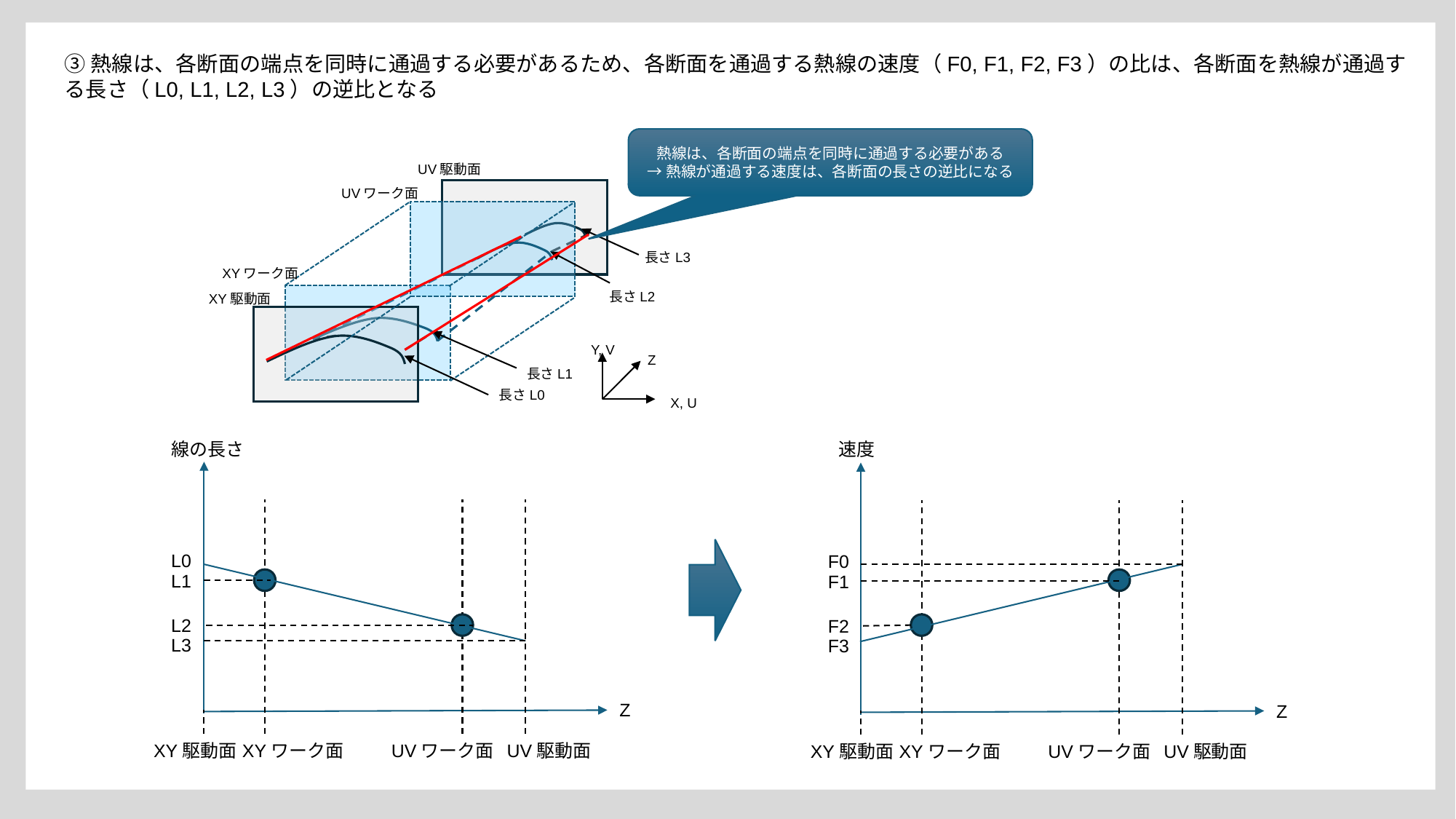

③熱線は、各断面の端点を同時に通過する必要があるため、各断面を通過する熱線の速度（F0, F1, F2, F3）の比は、各断面を熱線が通過する長さ（L0, L1, L2, L3）の逆比となる
熱線は、各断面の端点を同時に通過する必要がある
→熱線が通過する速度は、各断面の長さの逆比になる
UV駆動面
UVワーク面

長さL3
XYワーク面
長さL2
XY駆動面

Y, V
Z
長さL1
長さL0
X, U
速度
F0
F1

F2

F3
Z
XY駆動面
UV駆動面
XYワーク面
UVワーク面
線の長さ
L0
L1

L2

L3
Z
XY駆動面
UV駆動面
XYワーク面
UVワーク面